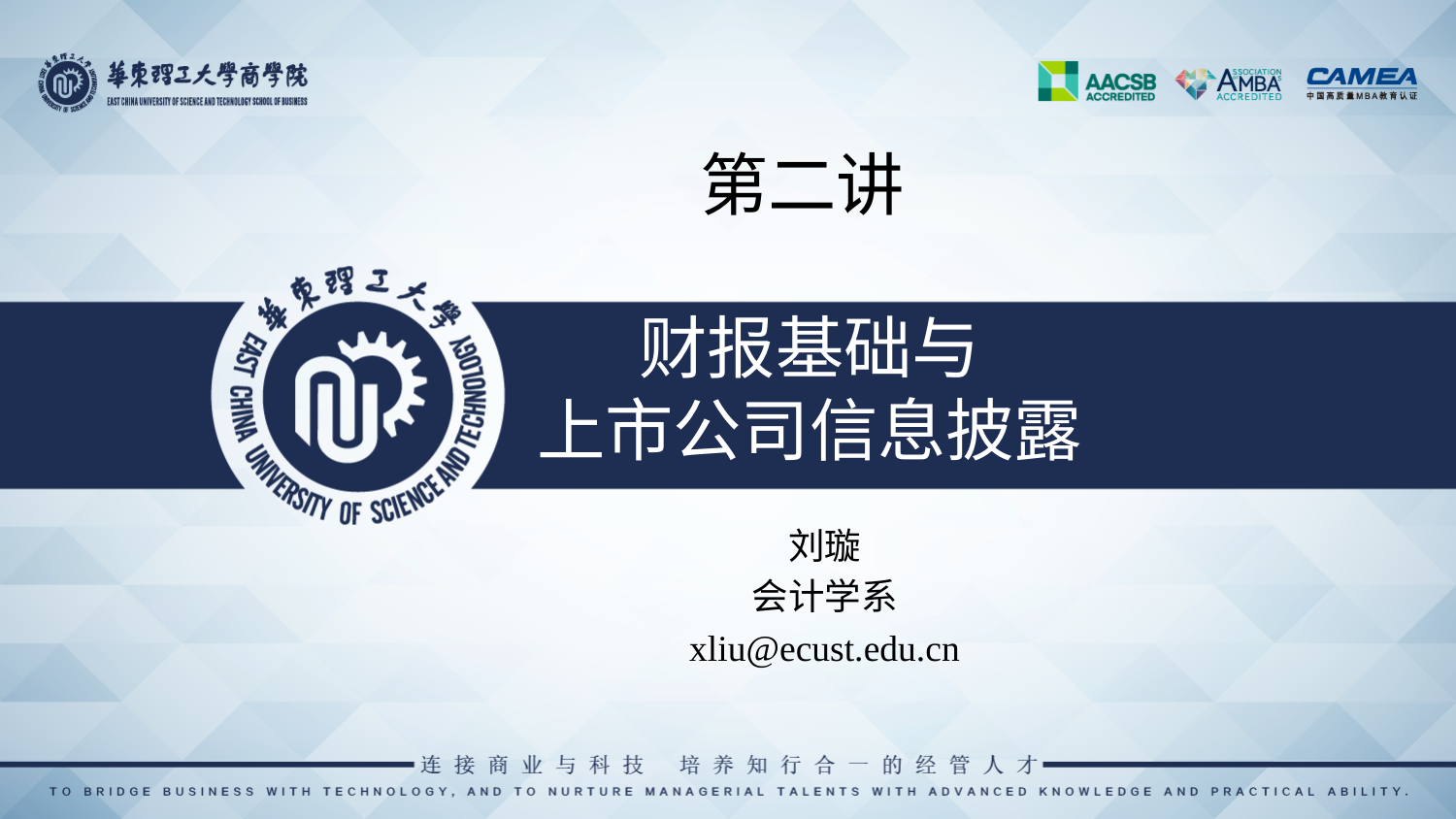

# 第二讲 财报基础与 上市公司信息披露
刘璇
会计学系
xliu@ecust.edu.cn